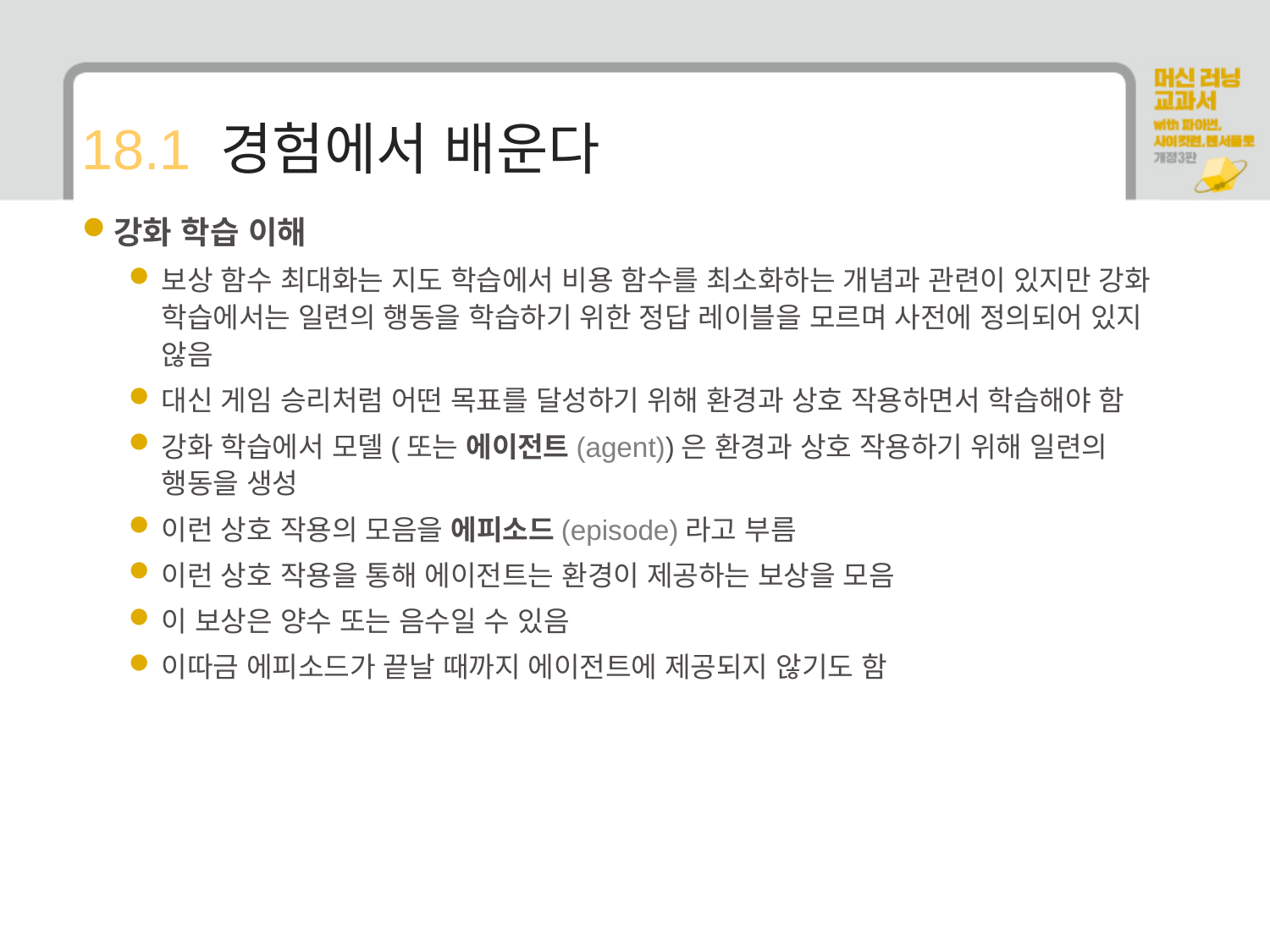

# 18.1 경험에서 배운다
강화 학습 이해
보상 함수 최대화는 지도 학습에서 비용 함수를 최소화하는 개념과 관련이 있지만 강화 학습에서는 일련의 행동을 학습하기 위한 정답 레이블을 모르며 사전에 정의되어 있지 않음
대신 게임 승리처럼 어떤 목표를 달성하기 위해 환경과 상호 작용하면서 학습해야 함
강화 학습에서 모델(또는 에이전트(agent))은 환경과 상호 작용하기 위해 일련의 행동을 생성
이런 상호 작용의 모음을 에피소드(episode)라고 부름
이런 상호 작용을 통해 에이전트는 환경이 제공하는 보상을 모음
이 보상은 양수 또는 음수일 수 있음
이따금 에피소드가 끝날 때까지 에이전트에 제공되지 않기도 함